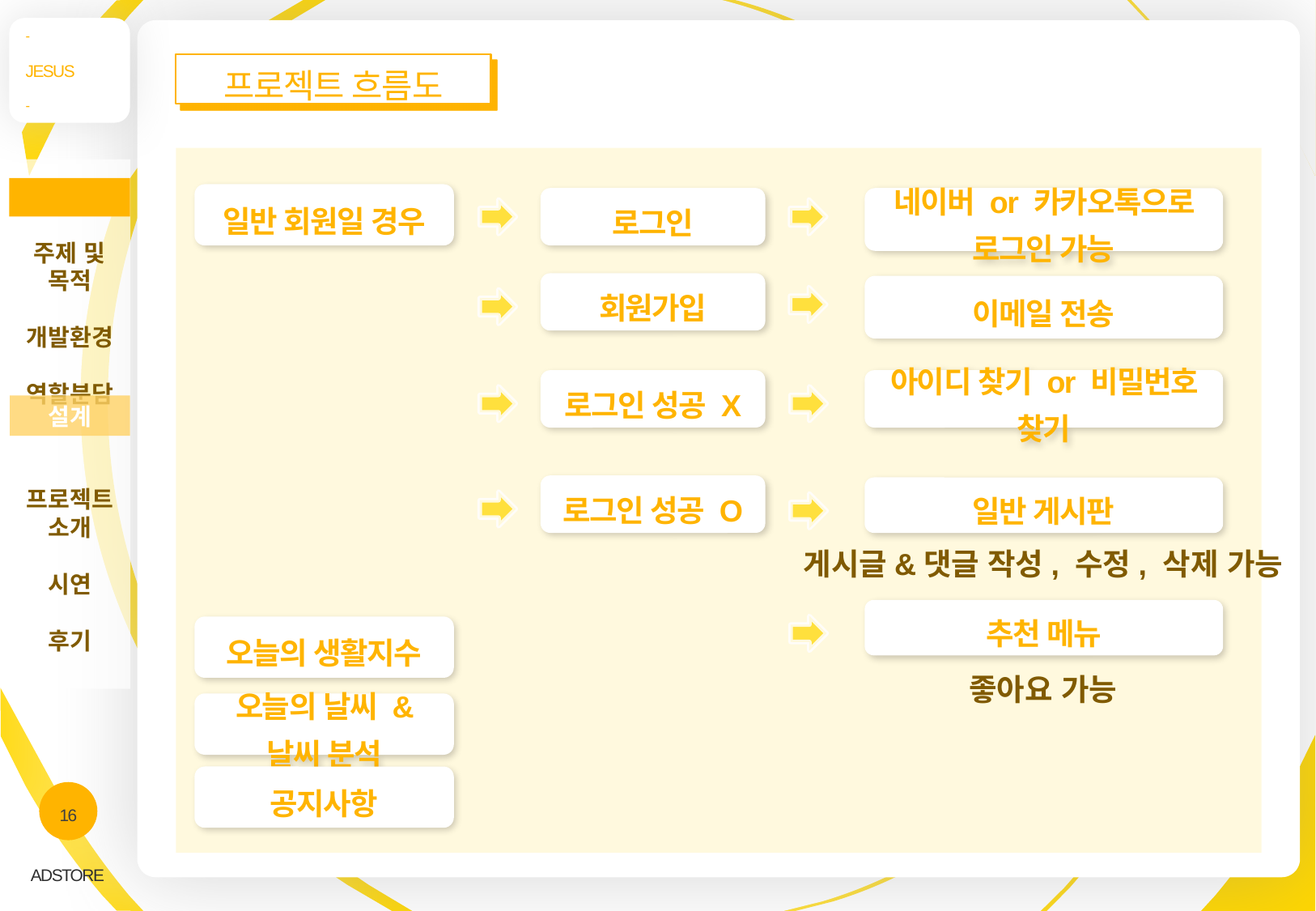

-
JESUS
-
프로젝트 흐름도

주제 및 목적

개발환경

역할분담

프로젝트 소개

시연

후기

INDEX
일반 회원일 경우
로그인
네이버 or 카카오톡으로 로그인 가능

회원가입
이메일 전송

로그인 성공 X
아이디 찾기 or 비밀번호 찾기

설계
로그인 성공 O
일반 게시판

게시글&댓글 작성, 수정, 삭제 가능
추천 메뉴

오늘의 생활지수
좋아요 가능
오늘의 날씨 & 날씨 분석
공지사항
16
ADSTORE